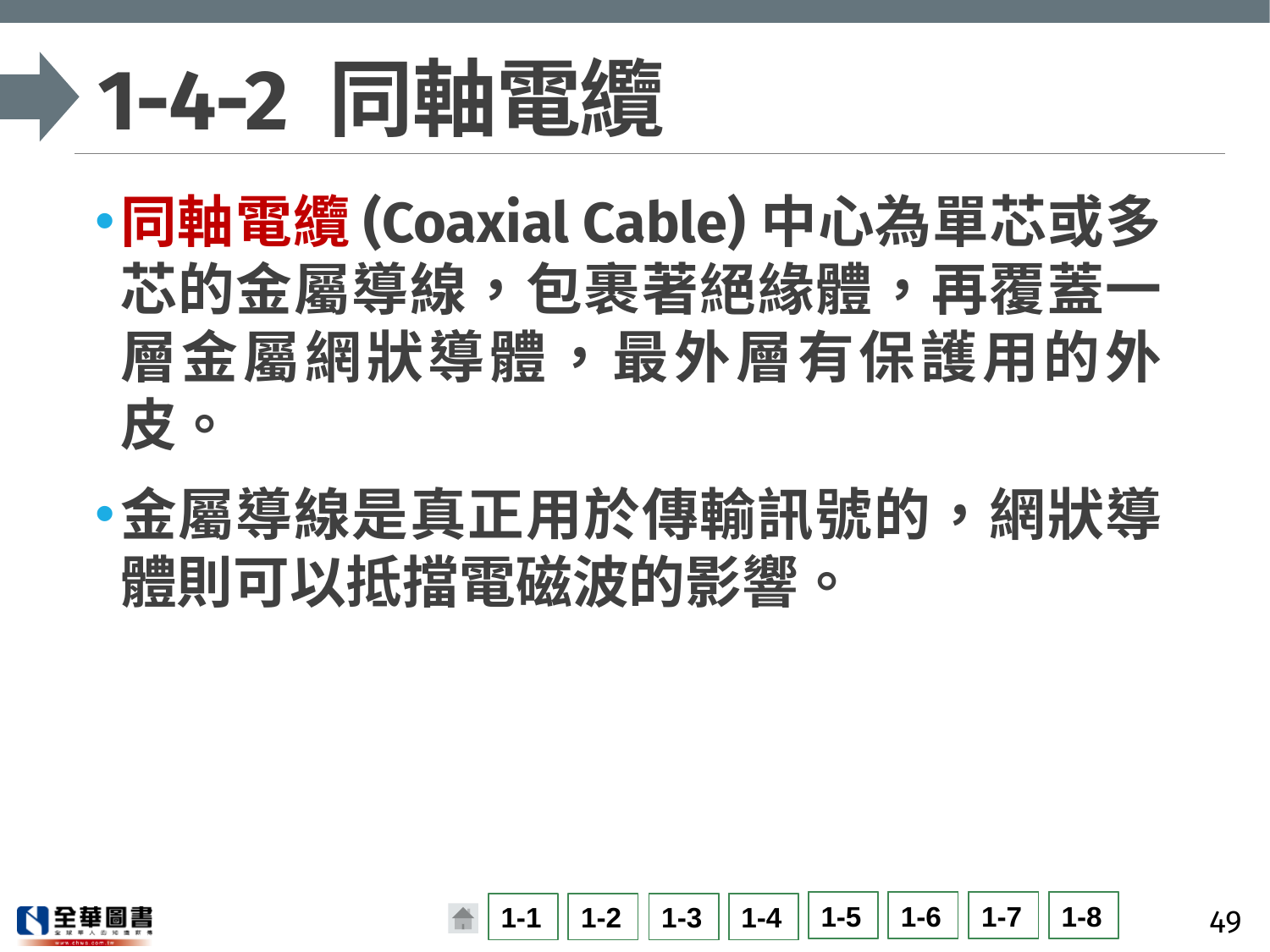

# 1-4-2 同軸電纜
同軸電纜(Coaxial Cable)中心為單芯或多芯的金屬導線，包裹著絕緣體，再覆蓋一層金屬網狀導體，最外層有保護用的外皮。
金屬導線是真正用於傳輸訊號的，網狀導體則可以抵擋電磁波的影響。

49